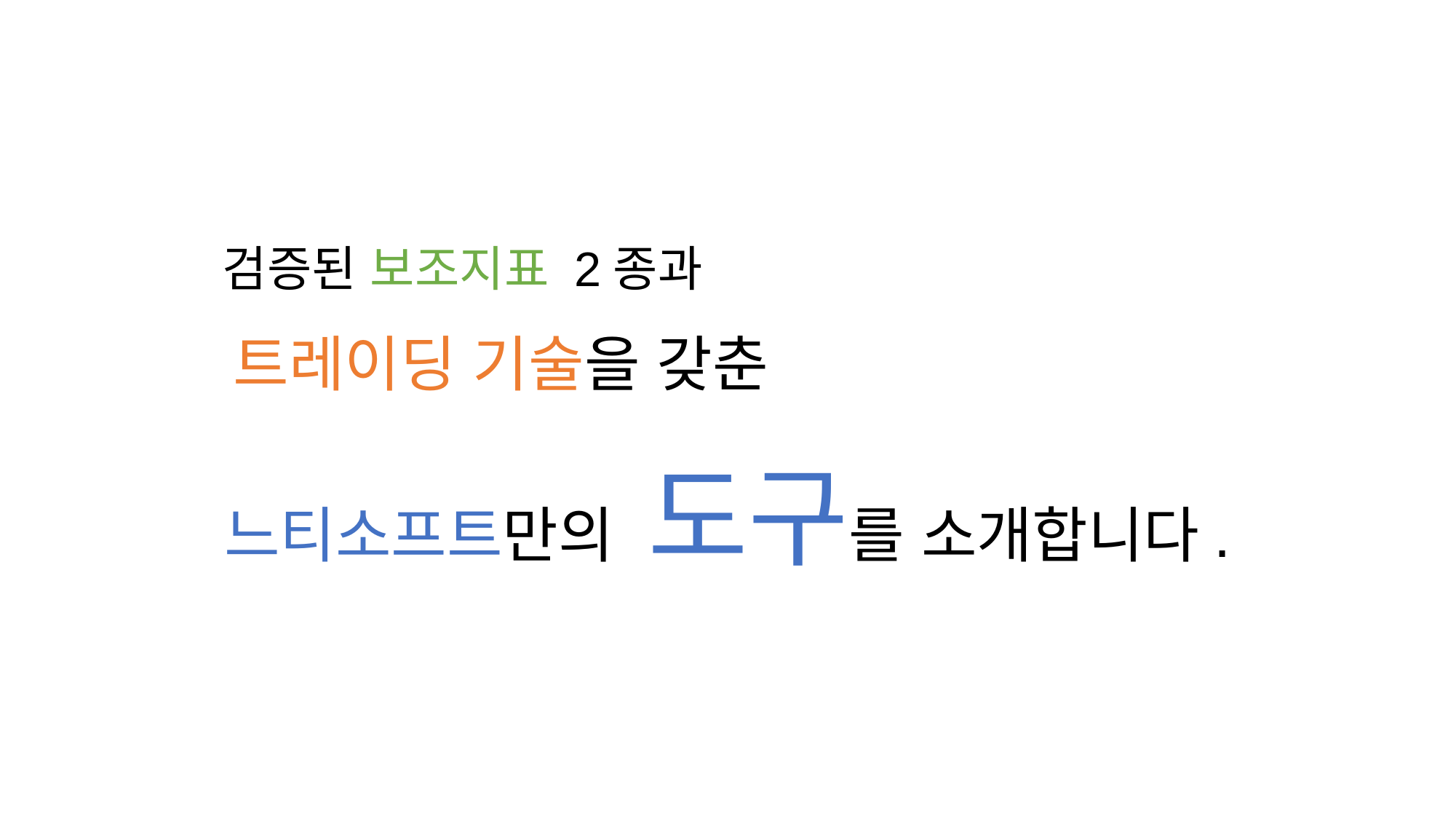

검증된 보조지표 2종과
트레이딩 기술을 갖춘
느티소프트만의  도구를 소개합니다.